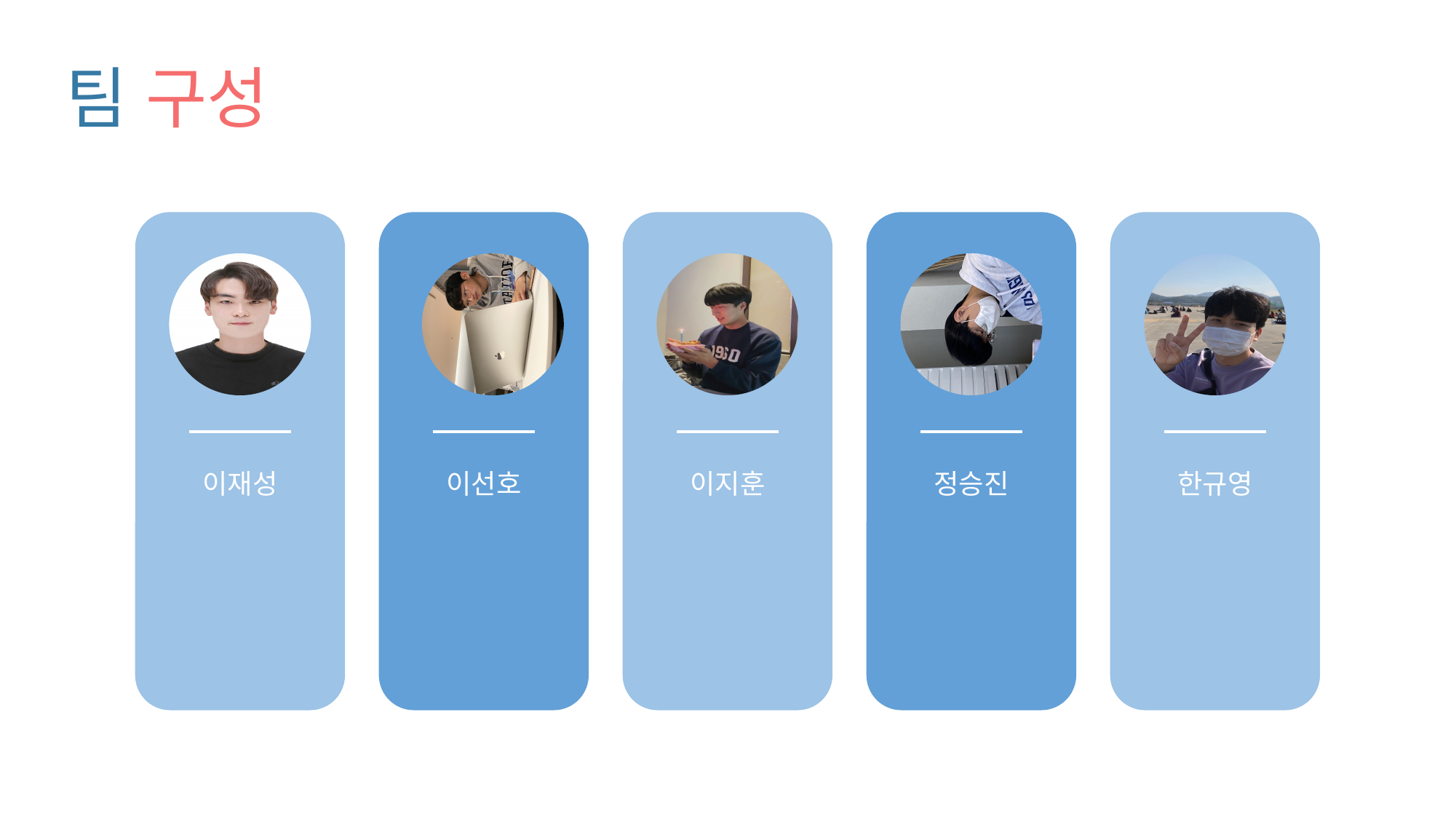

# 팀 구성

이재성
이선호
이지훈
정승진
한규영